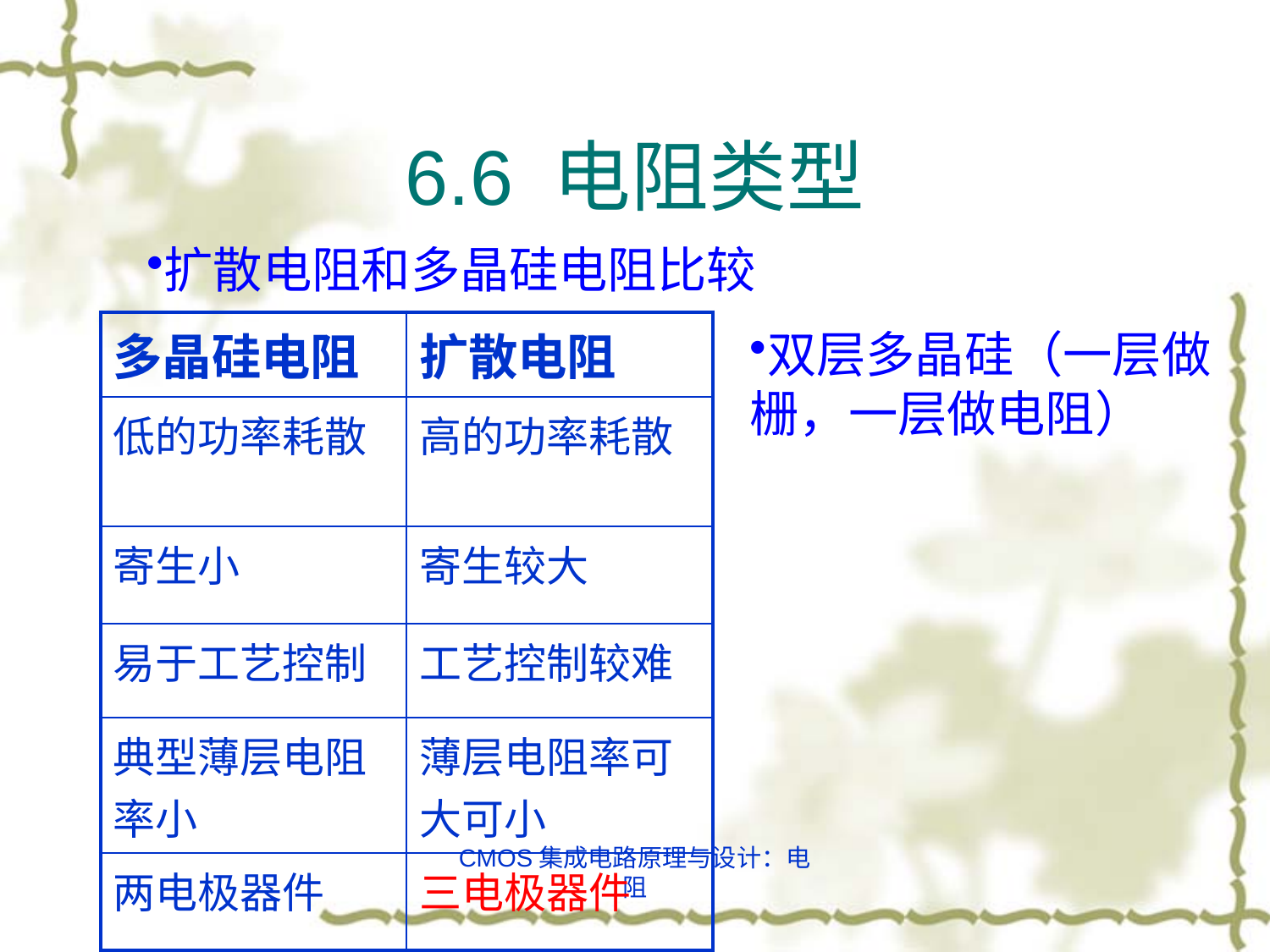

# 6.6 电阻类型
扩散电阻和多晶硅电阻比较
| 多晶硅电阻 | 扩散电阻 |
| --- | --- |
| 低的功率耗散 | 高的功率耗散 |
| 寄生小 | 寄生较大 |
| 易于工艺控制 | 工艺控制较难 |
| 典型薄层电阻率小 | 薄层电阻率可大可小 |
| 两电极器件 | 三电极器件 |
双层多晶硅（一层做栅，一层做电阻）
CMOS集成电路原理与设计：电阻
49